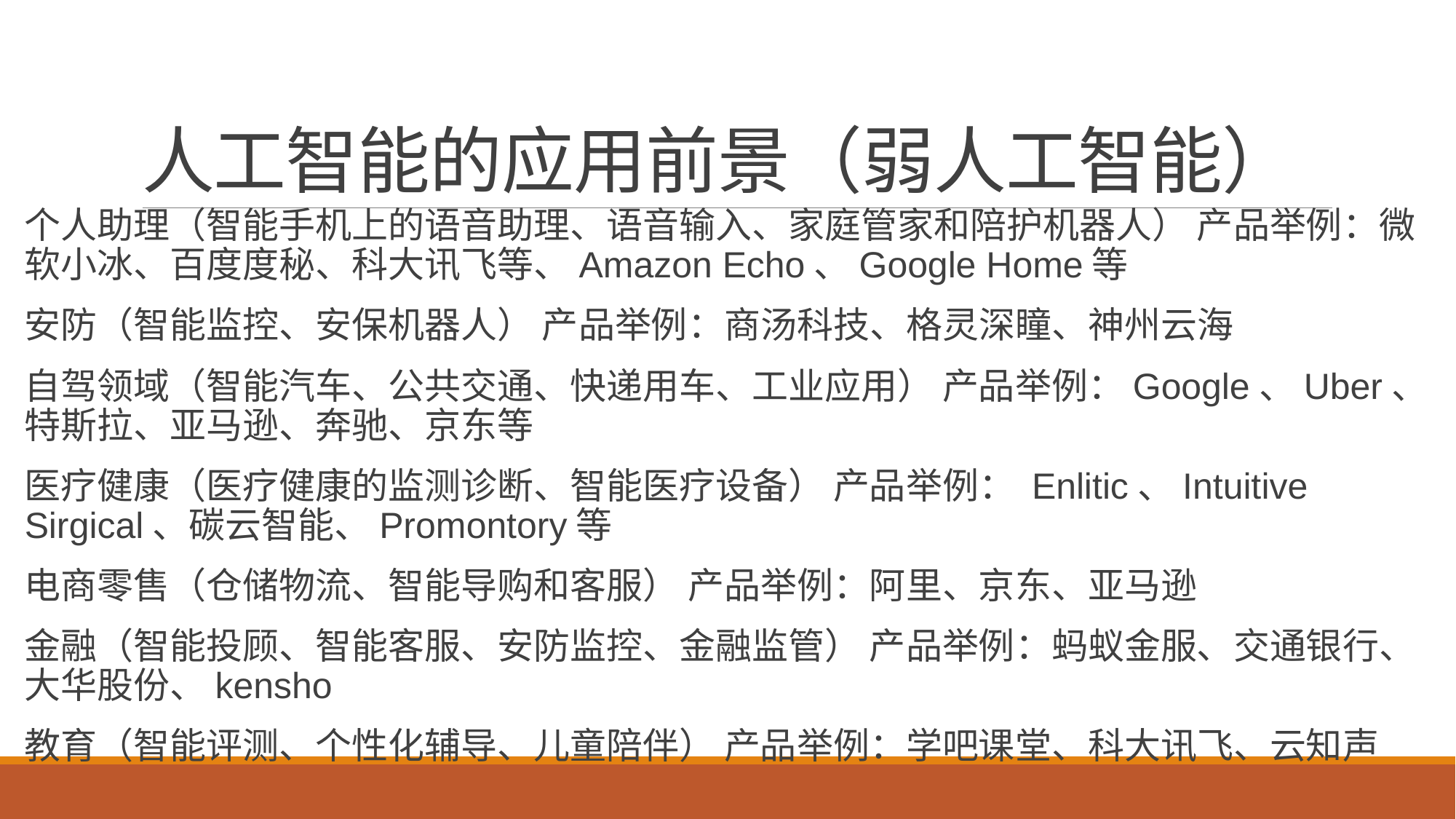

# 人工智能的应用前景（弱人工智能）
个人助理（智能手机上的语音助理、语音输入、家庭管家和陪护机器人） 产品举例：微软小冰、百度度秘、科大讯飞等、Amazon Echo、Google Home等
安防（智能监控、安保机器人） 产品举例：商汤科技、格灵深瞳、神州云海
自驾领域（智能汽车、公共交通、快递用车、工业应用） 产品举例：Google、Uber、特斯拉、亚马逊、奔驰、京东等
医疗健康（医疗健康的监测诊断、智能医疗设备） 产品举例： Enlitic、Intuitive Sirgical、碳云智能、Promontory等
电商零售（仓储物流、智能导购和客服） 产品举例：阿里、京东、亚马逊
金融（智能投顾、智能客服、安防监控、金融监管） 产品举例：蚂蚁金服、交通银行、大华股份、kensho
教育（智能评测、个性化辅导、儿童陪伴） 产品举例：学吧课堂、科大讯飞、云知声

17